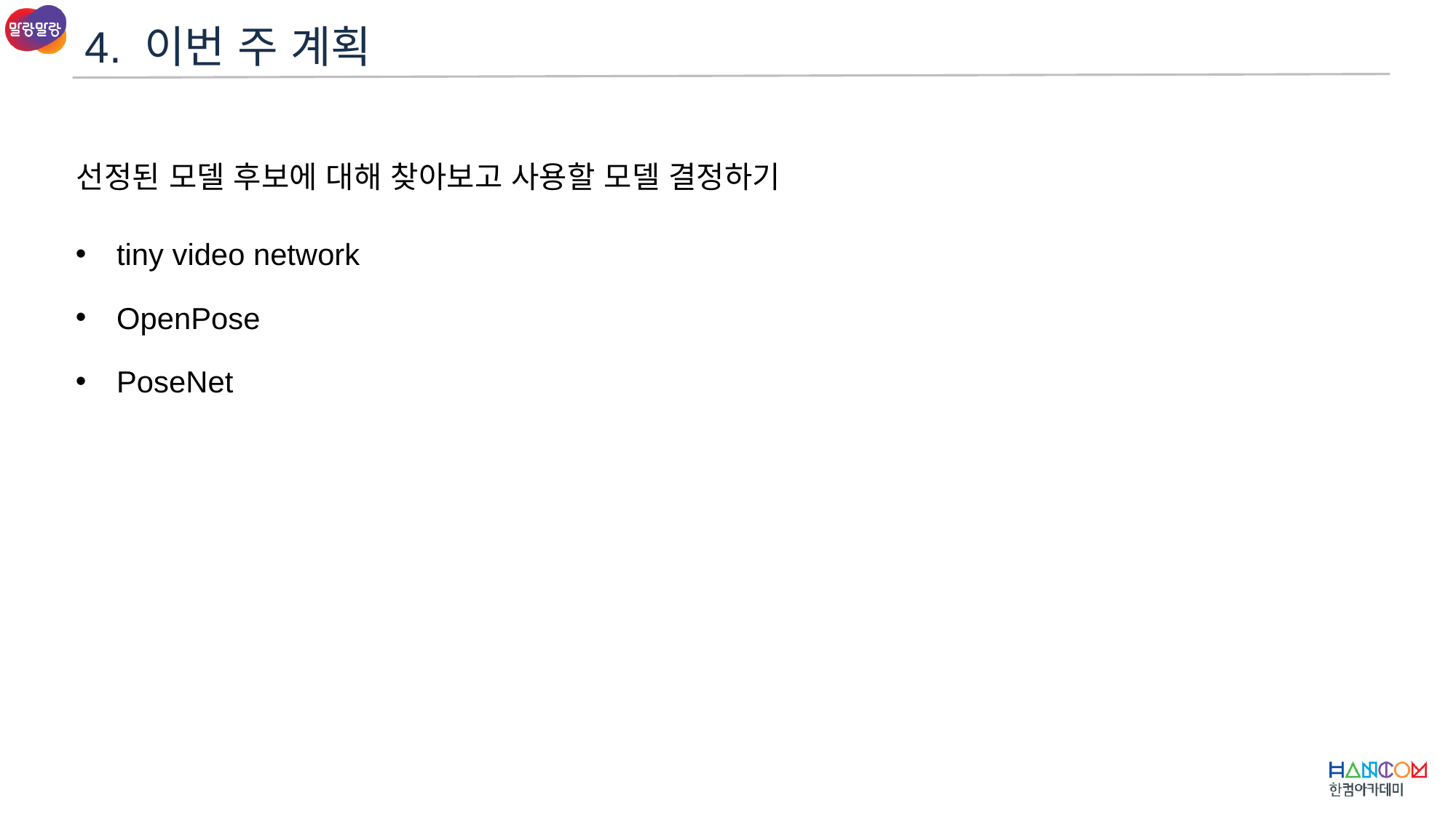

4. 이번 주 계획
선정된 모델 후보에 대해 찾아보고 사용할 모델 결정하기
tiny video network
OpenPose
PoseNet